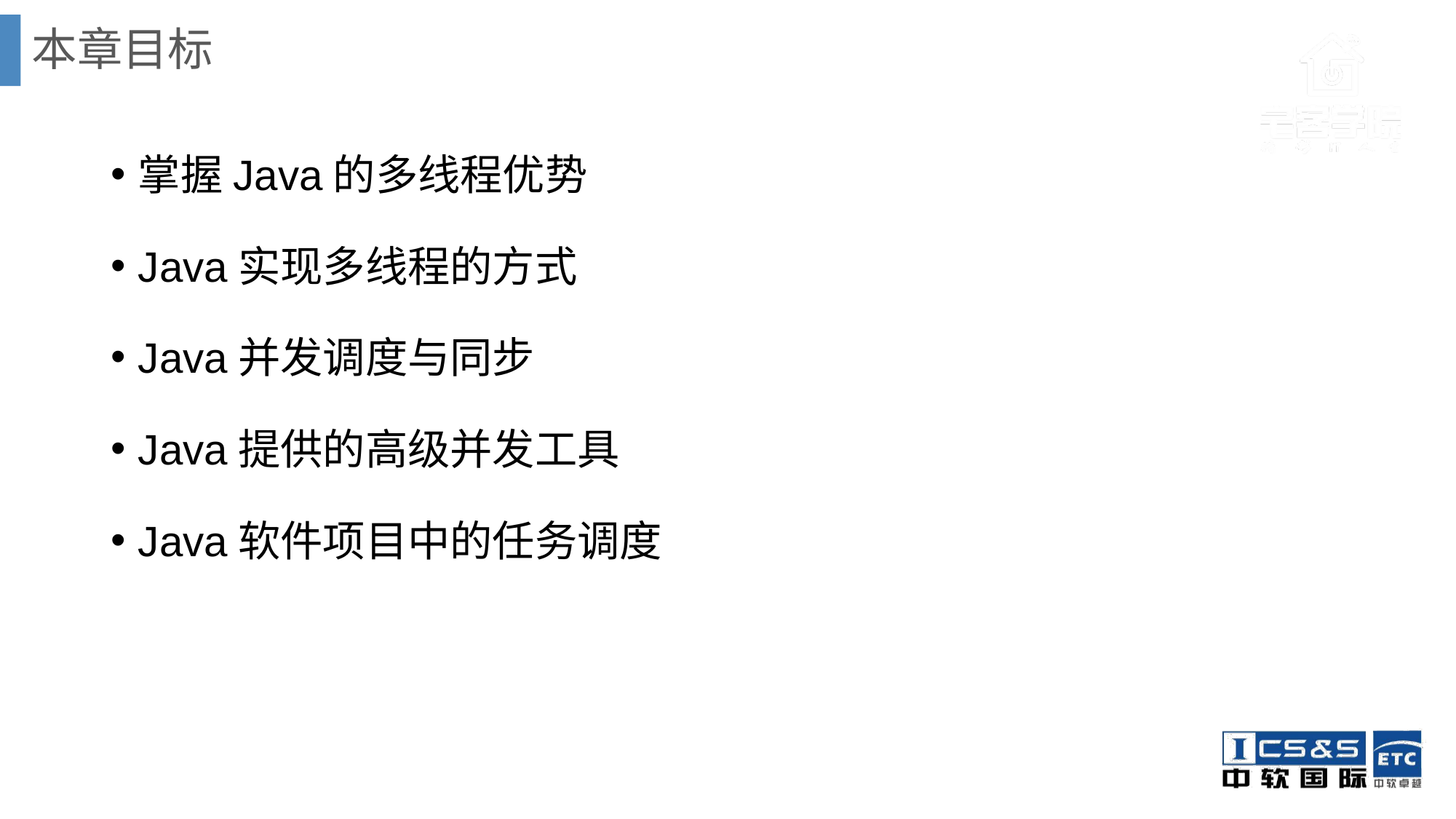

# 本章目标
掌握Java的多线程优势
Java实现多线程的方式
Java并发调度与同步
Java提供的高级并发工具
Java软件项目中的任务调度